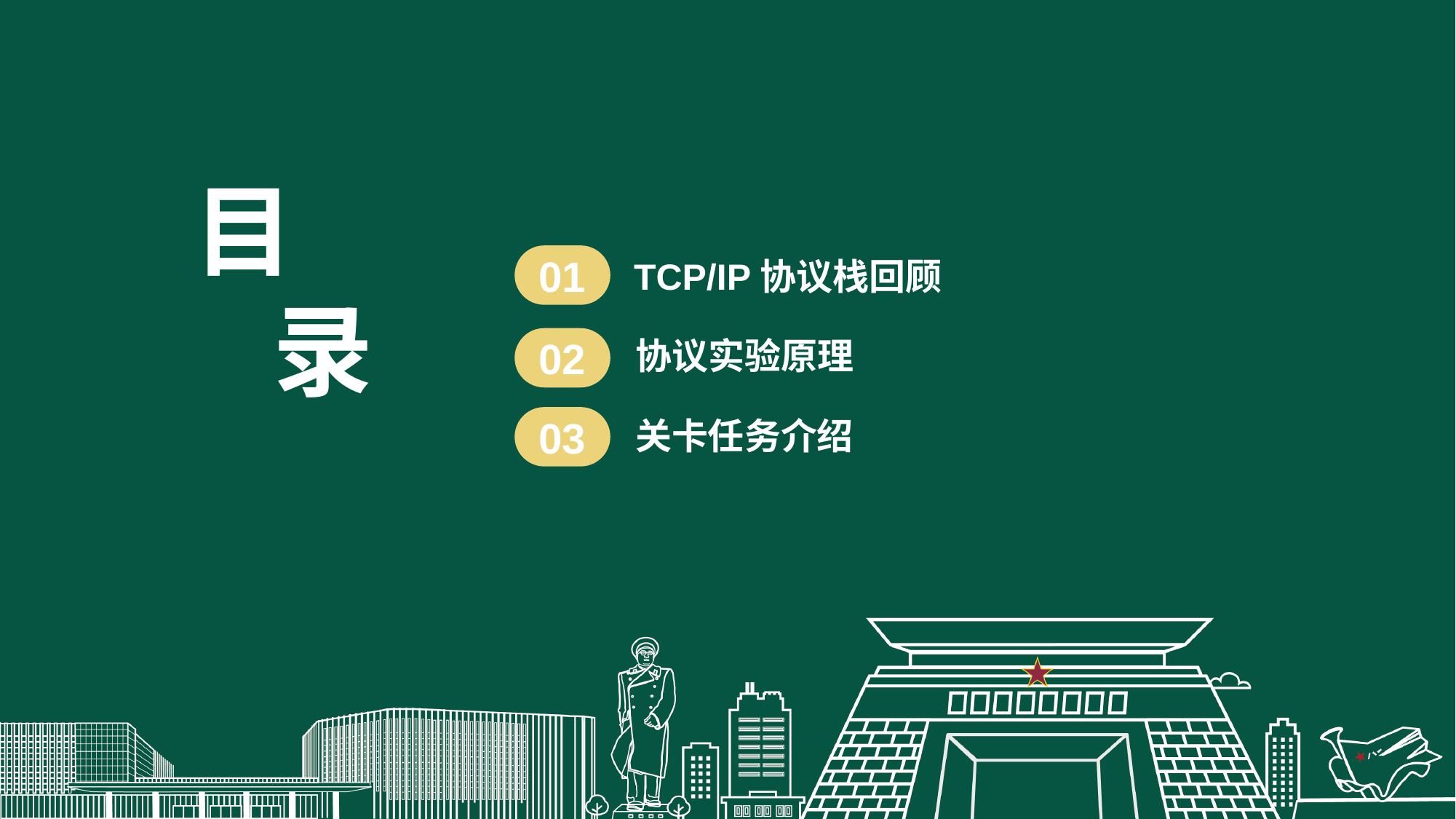

目
      录
01
TCP/IP协议栈回顾
02
协议实验原理
03
关卡任务介绍